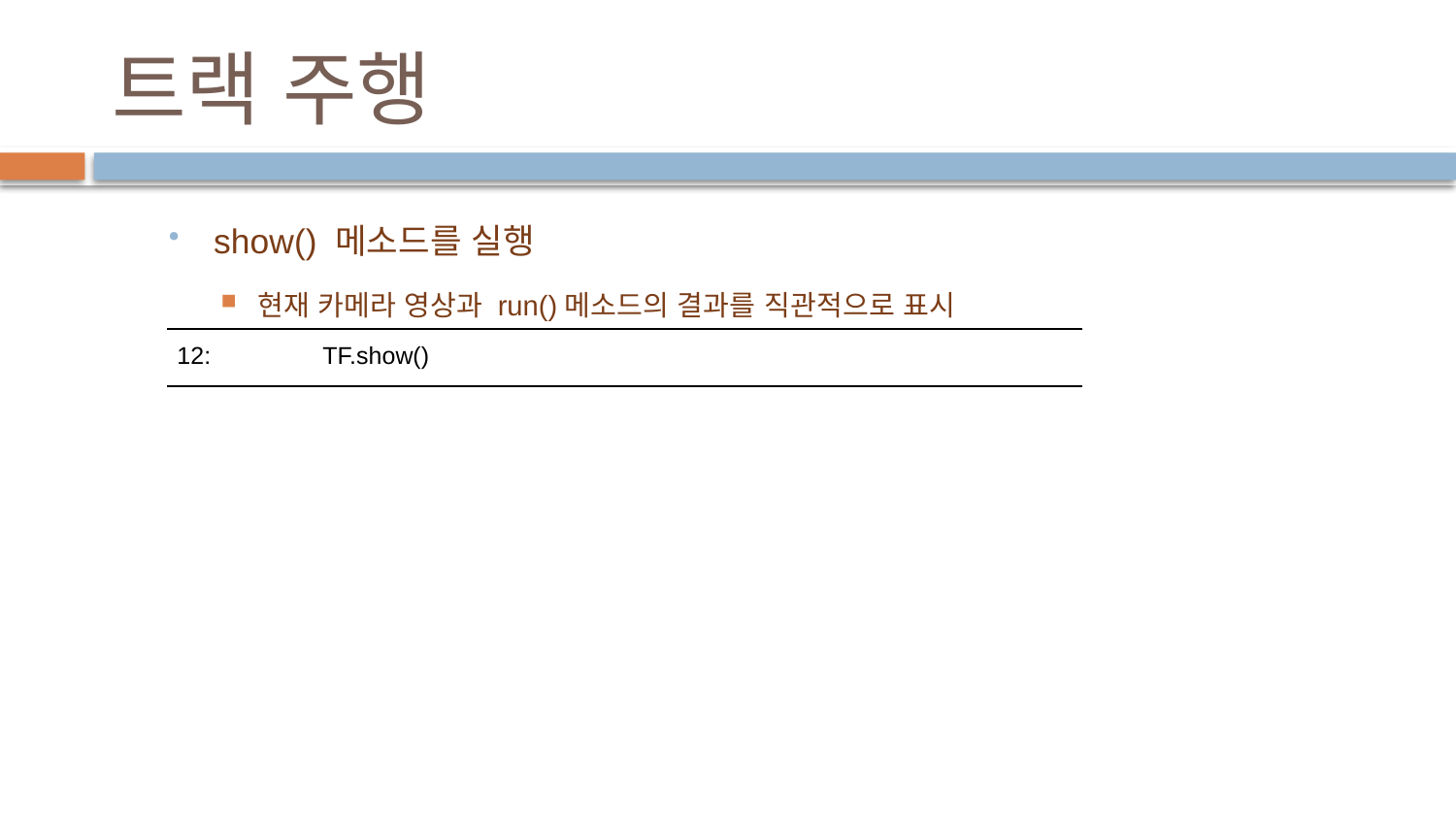

# 트랙 주행
show() 메소드를 실행
현재 카메라 영상과 run()메소드의 결과를 직관적으로 표시
| 12: TF.show() |
| --- |